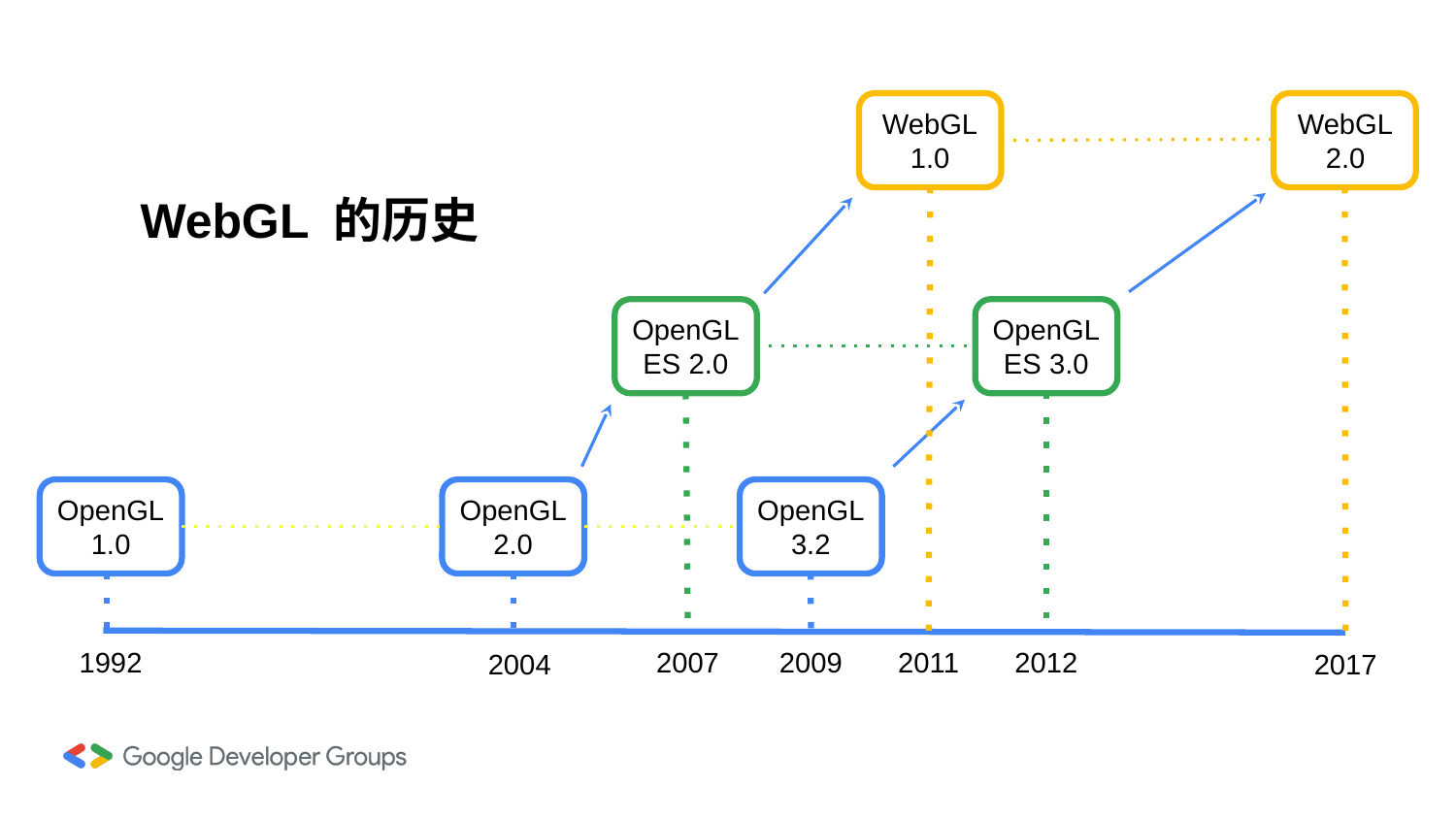

WebGL
1.0
WebGL
2.0

WebGL 的历史
OpenGL
ES 2.0
OpenGL
ES 3.0

OpenGL
1.0
OpenGL
2.0
OpenGL
3.2

1992
2007
2009
2011
2012
2004
2017